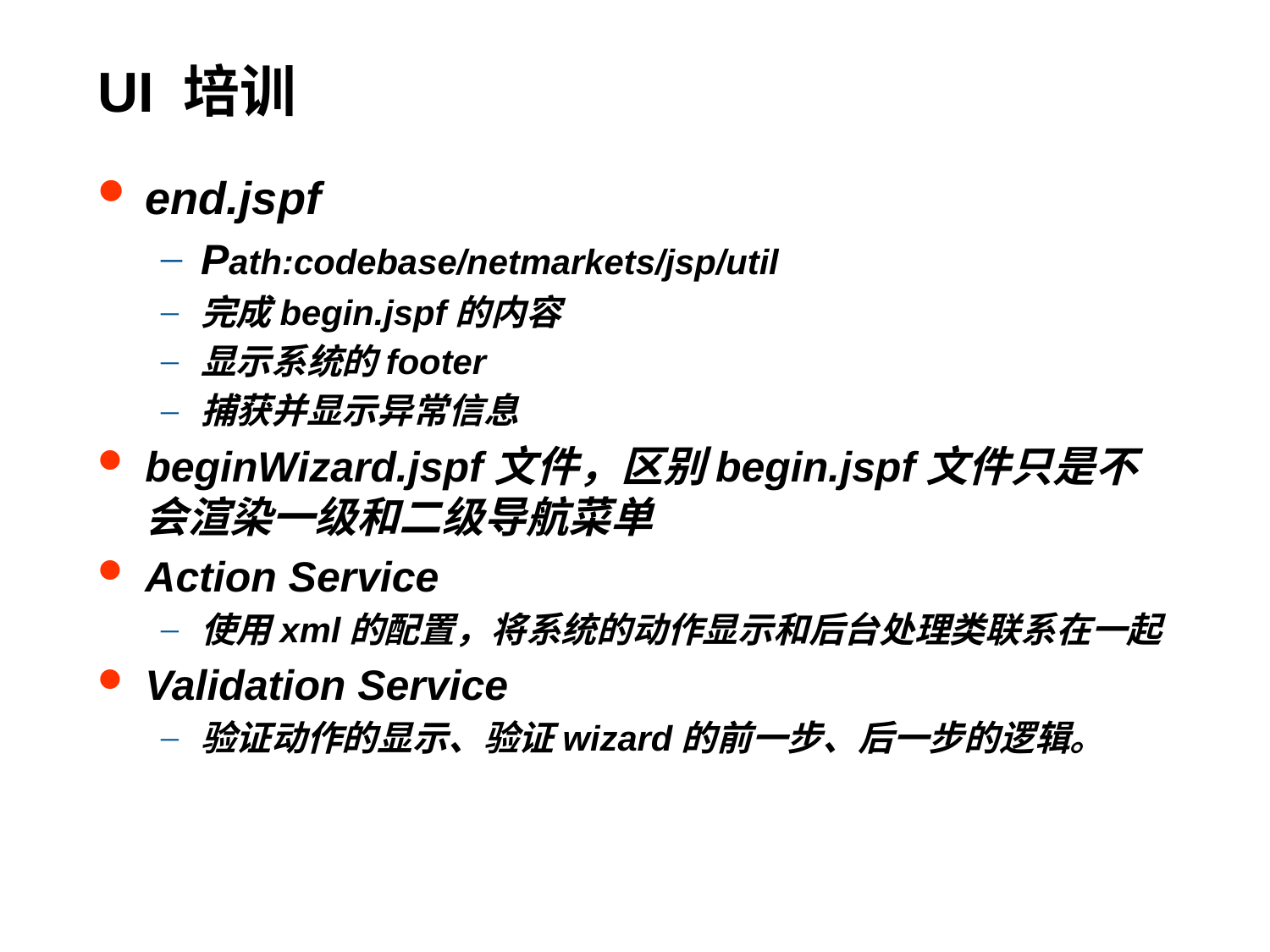

# UI 培训

end.jspf
Path:codebase/netmarkets/jsp/util
完成begin.jspf的内容
显示系统的footer
捕获并显示异常信息
beginWizard.jspf文件，区别begin.jspf文件只是不会渲染一级和二级导航菜单
Action Service
使用xml的配置，将系统的动作显示和后台处理类联系在一起
Validation Service
验证动作的显示、验证wizard的前一步、后一步的逻辑。